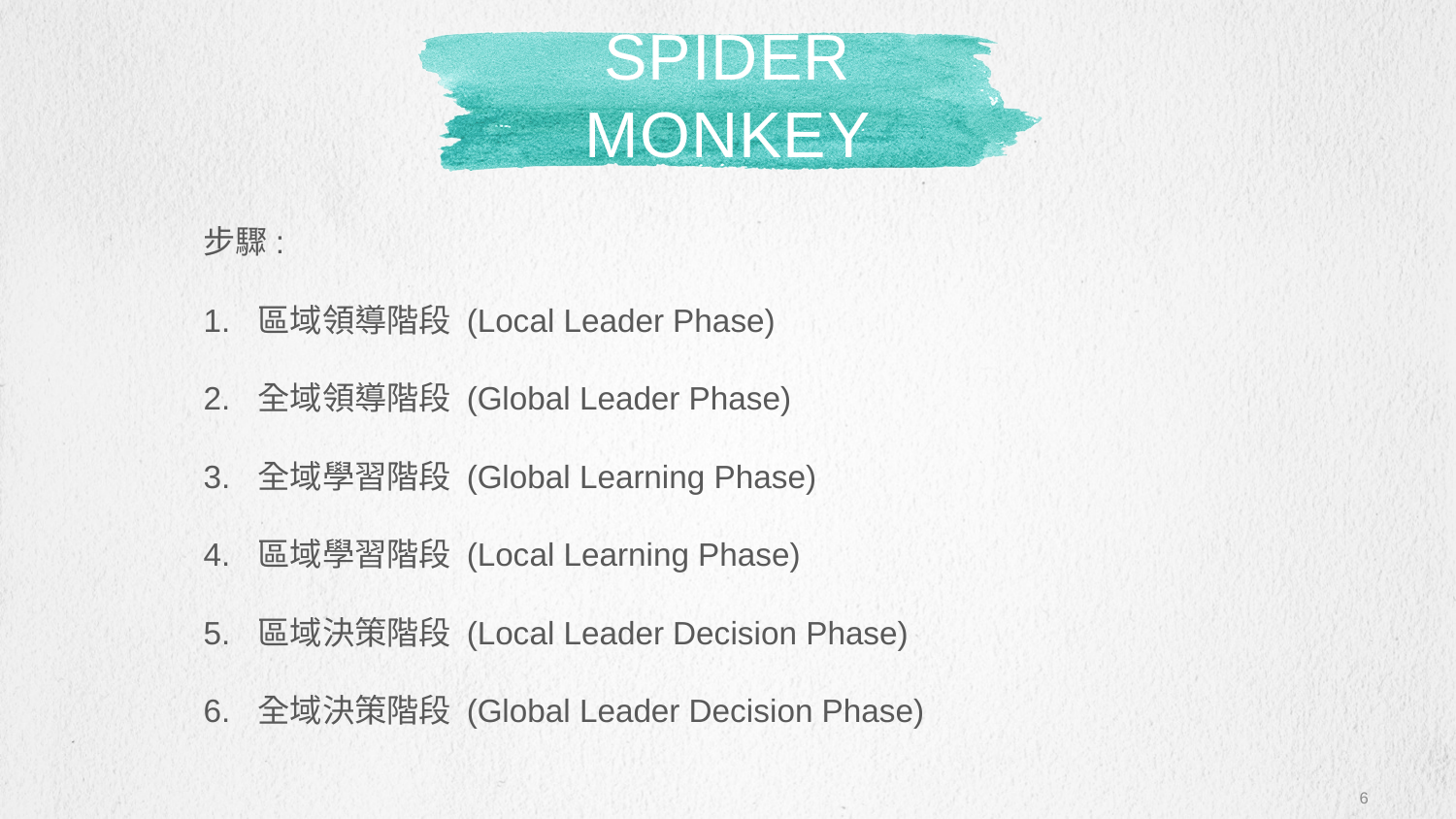

# Spider monkey
步驟:
區域領導階段 (Local Leader Phase)
全域領導階段 (Global Leader Phase)
全域學習階段 (Global Learning Phase)
區域學習階段 (Local Learning Phase)
區域決策階段 (Local Leader Decision Phase)
全域決策階段 (Global Leader Decision Phase)

6